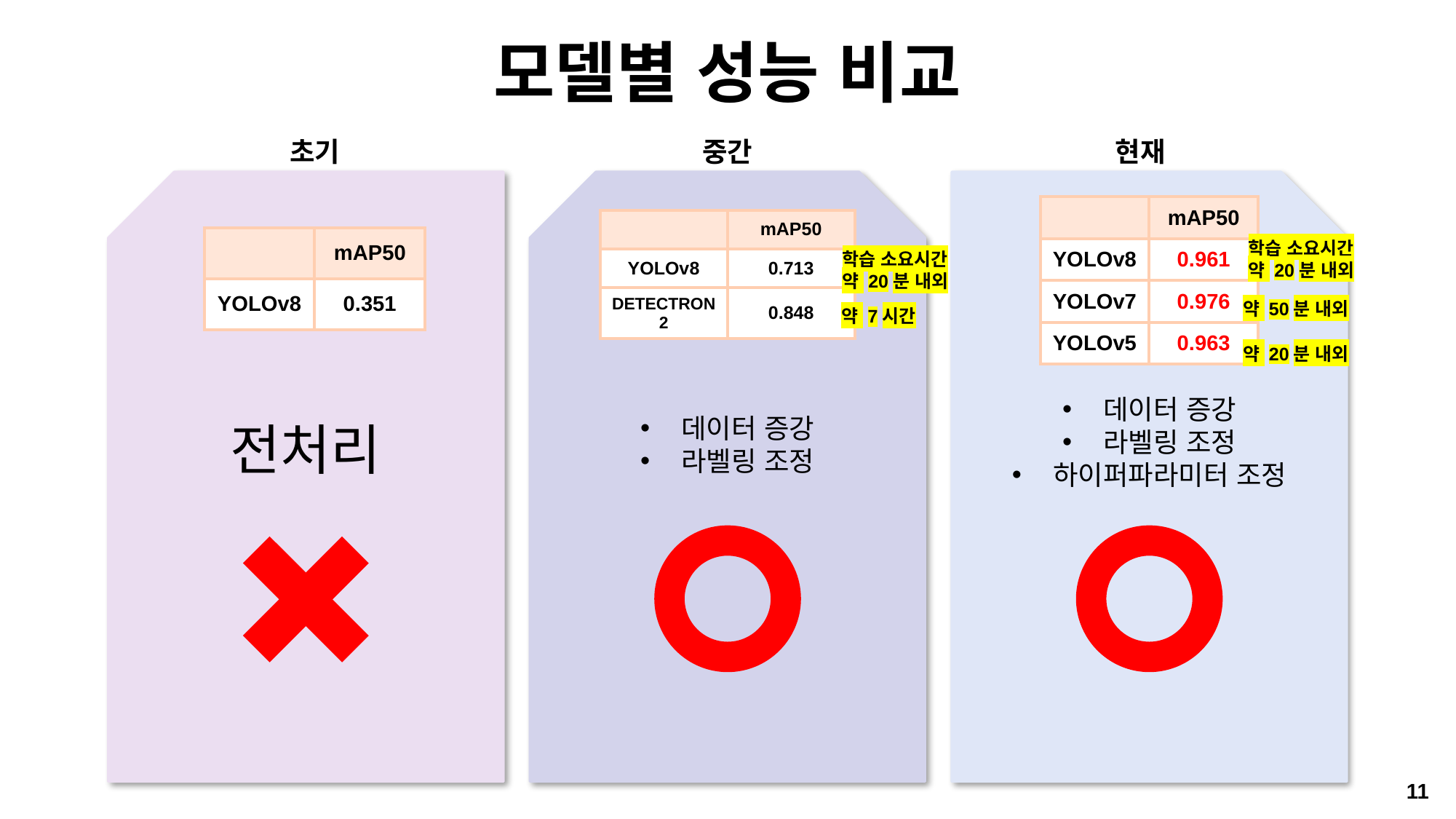

# 모델별 성능 비교
초기
중간
현재

|  | mAP50 |
| --- | --- |
| YOLOv8 | 0.961 |
| YOLOv7 | 0.976 |
| YOLOv5 | 0.963 |
|  | mAP50 |
| --- | --- |
| YOLOv8 | 0.713 |
| DETECTRON2 | 0.848 |
|  | mAP50 |
| --- | --- |
| YOLOv8 | 0.351 |
학습 소요시간
약 20분 내외
학습 소요시간
약 20분 내외
약 50분 내외
약 7시간
약 20분 내외
데이터 증강
라벨링 조정
하이퍼파라미터 조정

데이터 증강
라벨링 조정

전처리

11